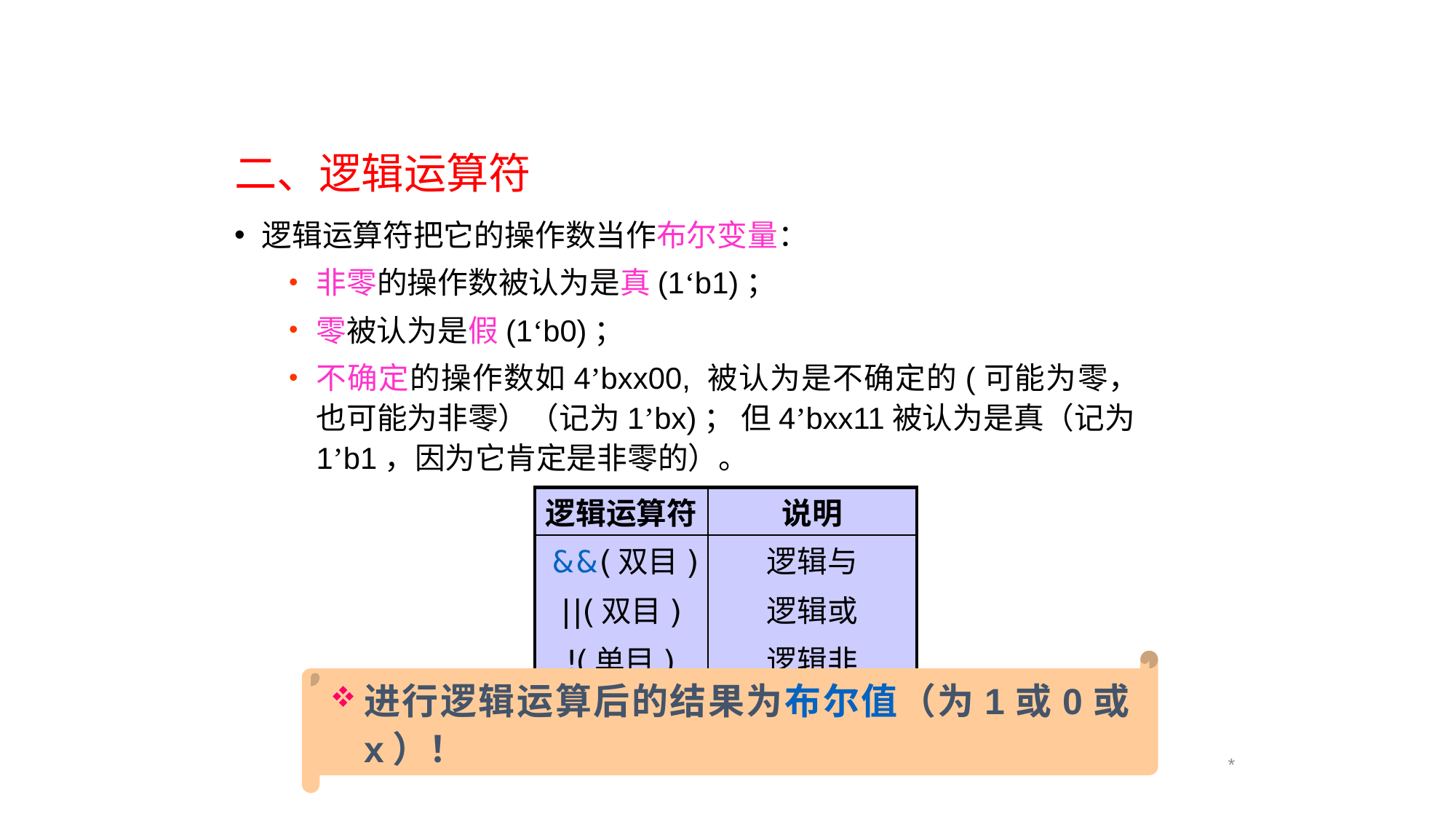

二、逻辑运算符
逻辑运算符把它的操作数当作布尔变量：
非零的操作数被认为是真(1‘b1)；
零被认为是假(1‘b0)；
不确定的操作数如4’bxx00, 被认为是不确定的(可能为零，也可能为非零）（记为1’bx)； 但4’bxx11被认为是真（记为1’b1，因为它肯定是非零的）。
| 逻辑运算符 | 说明 |
| --- | --- |
| &&(双目) ||(双目) !(单目) | 逻辑与 逻辑或 逻辑非 |
进行逻辑运算后的结果为布尔值（为1或0或x）！
*